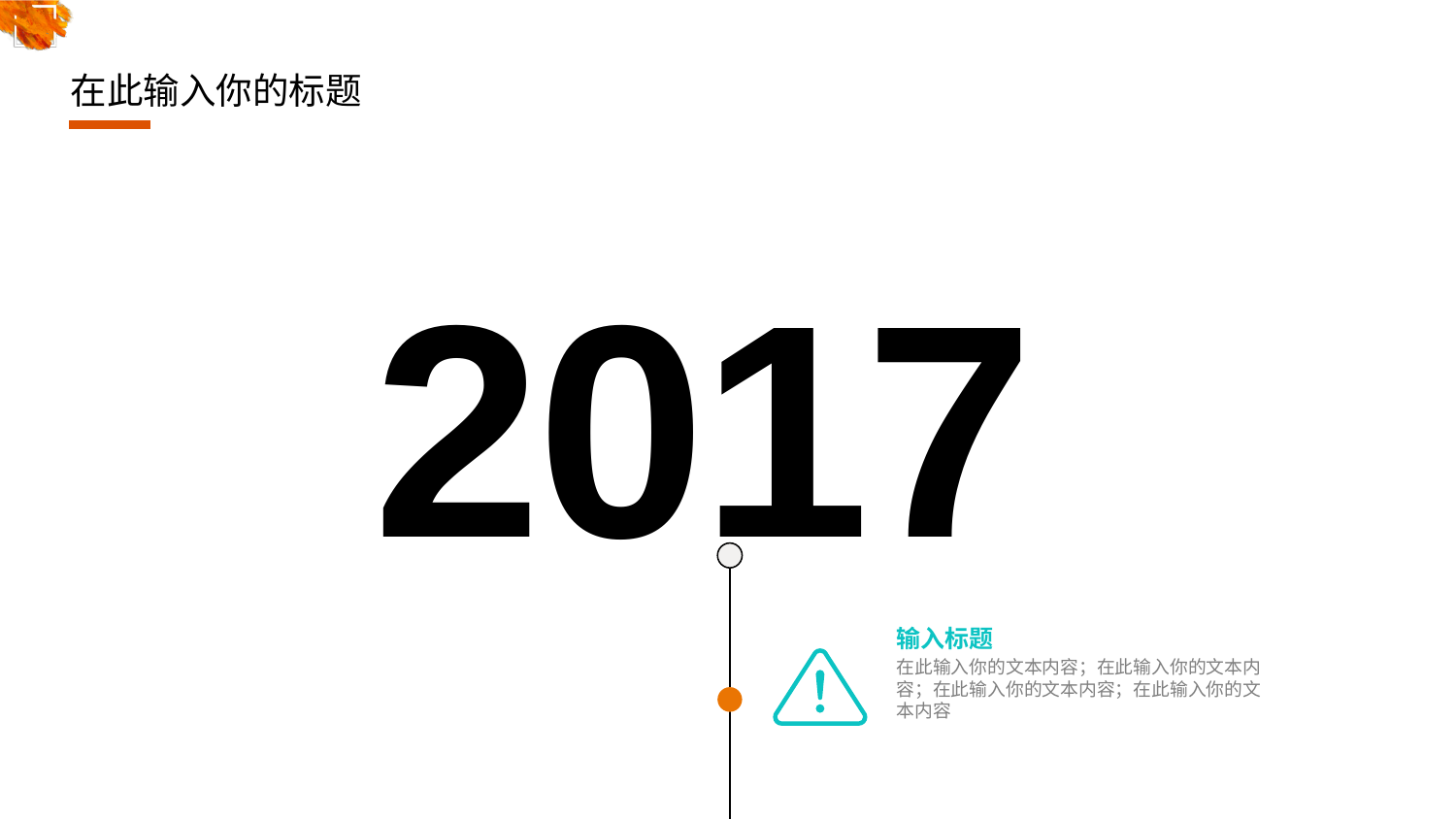

# 在此输入你的标题
2017

输入标题
在此输入你的文本内容；在此输入你的文本内容；在此输入你的文本内容；在此输入你的文本内容